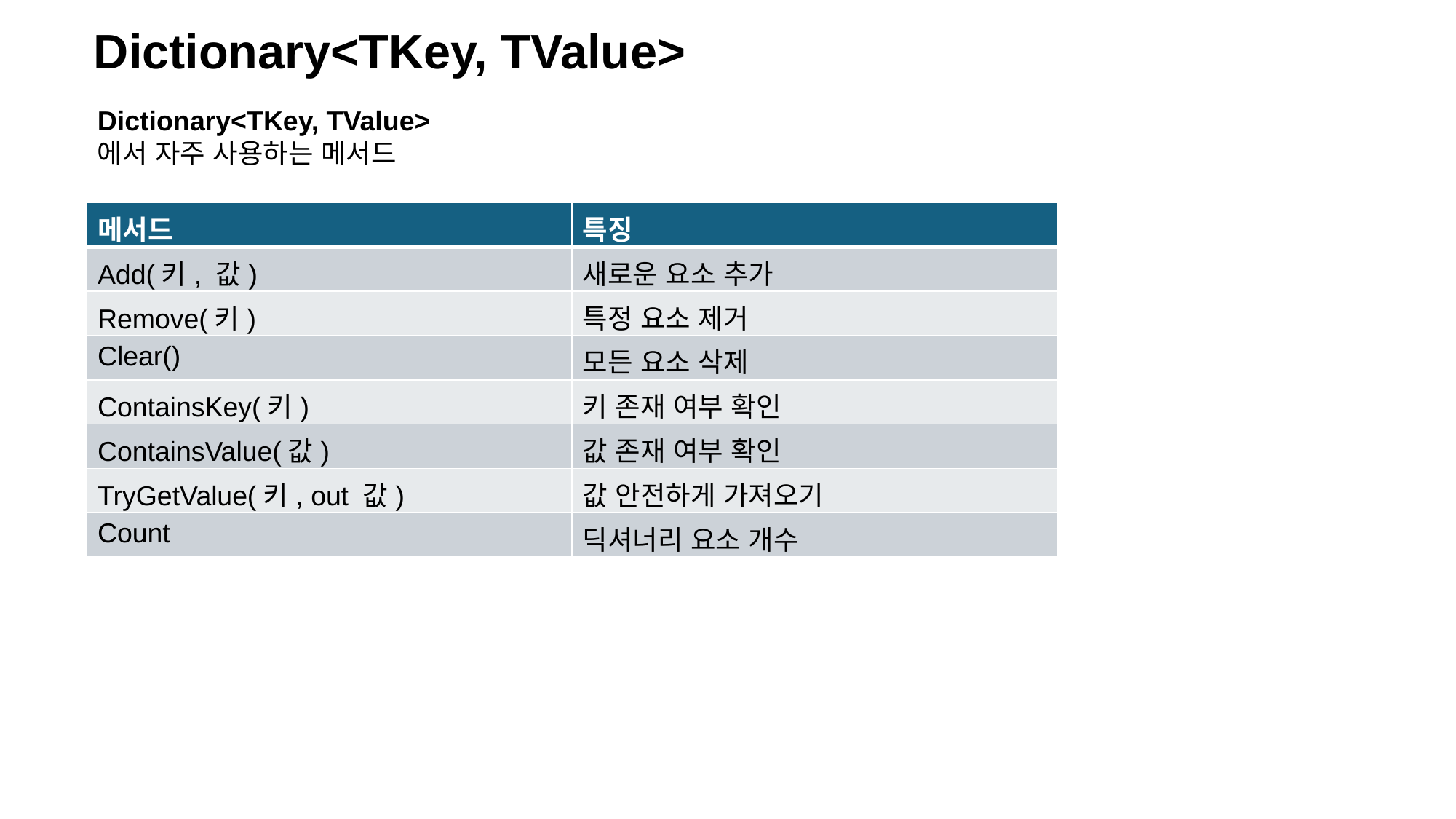

Dictionary<TKey, TValue>
Dictionary<TKey, TValue>
에서 자주 사용하는 메서드
| 메서드 | 특징 |
| --- | --- |
| Add(키, 값) | 새로운 요소 추가 |
| Remove(키) | 특정 요소 제거 |
| Clear() | 모든 요소 삭제 |
| ContainsKey(키) | 키 존재 여부 확인 |
| ContainsValue(값) | 값 존재 여부 확인 |
| TryGetValue(키, out 값) | 값 안전하게 가져오기 |
| Count | 딕셔너리 요소 개수 |